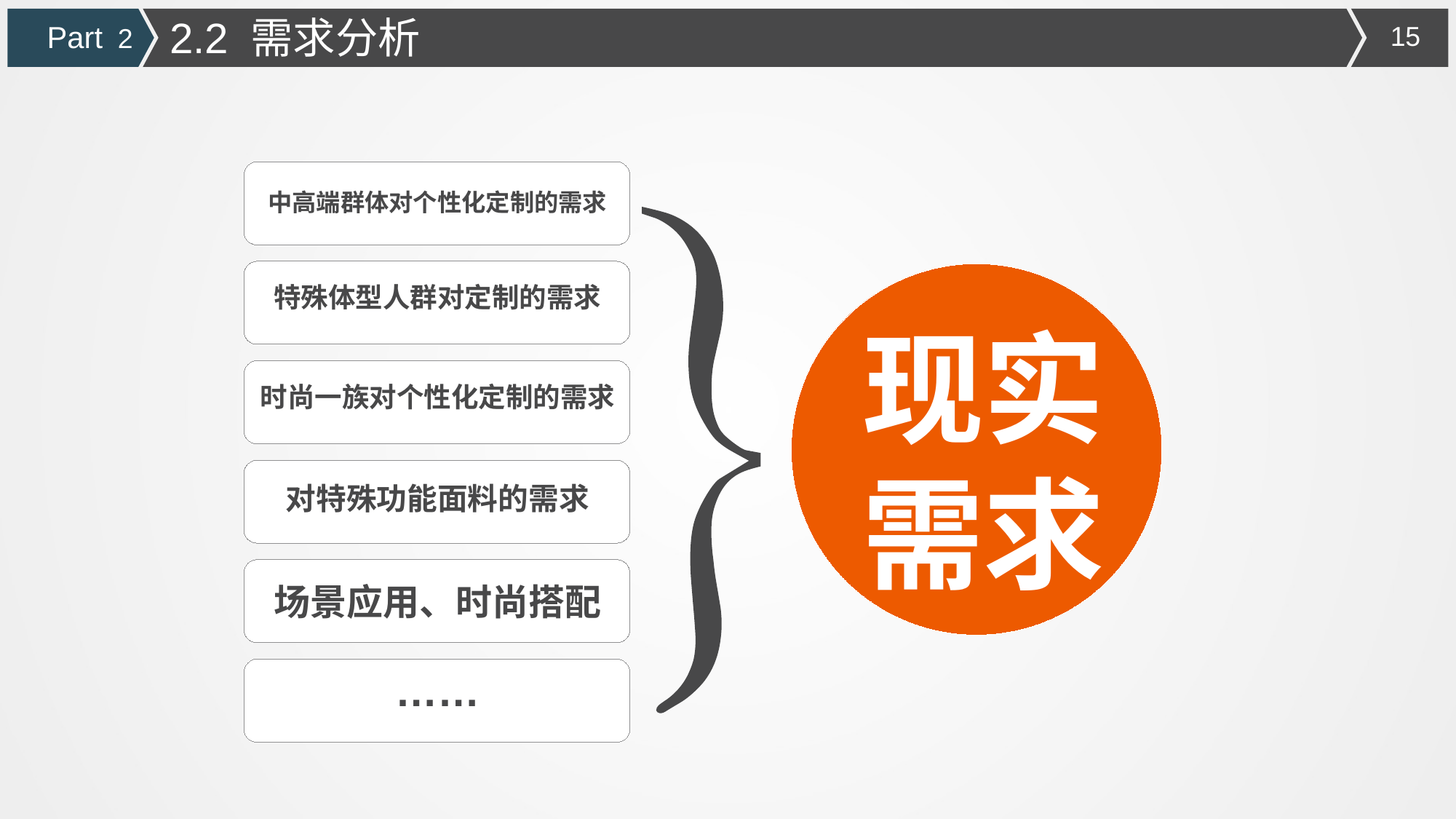

2.2 需求分析
Part  2

中高端群体对个性化定制的需求

特殊体型人群对定制的需求

现实需求

时尚一族对个性化定制的需求

对特殊功能面料的需求

场景应用、时尚搭配

……